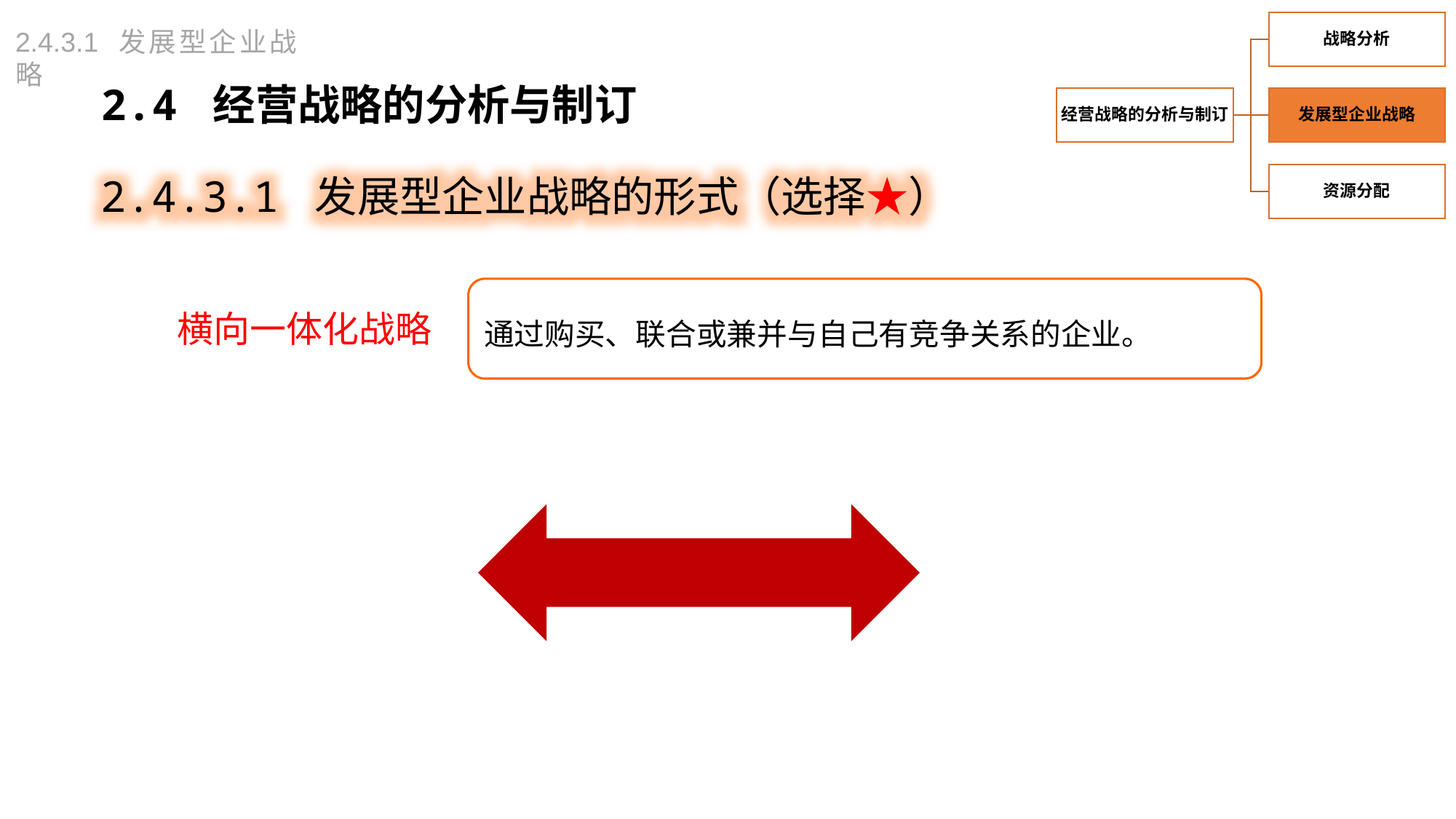

经营战略的分析与制订
战略分析
发展型企业战略
资源分配
2.4.3.1 发展型企业战略
2.4 经营战略的分析与制订
2.4.3.1 发展型企业战略的形式（选择★）
通过购买、联合或兼并与自己有竞争关系的企业。
横向一体化战略